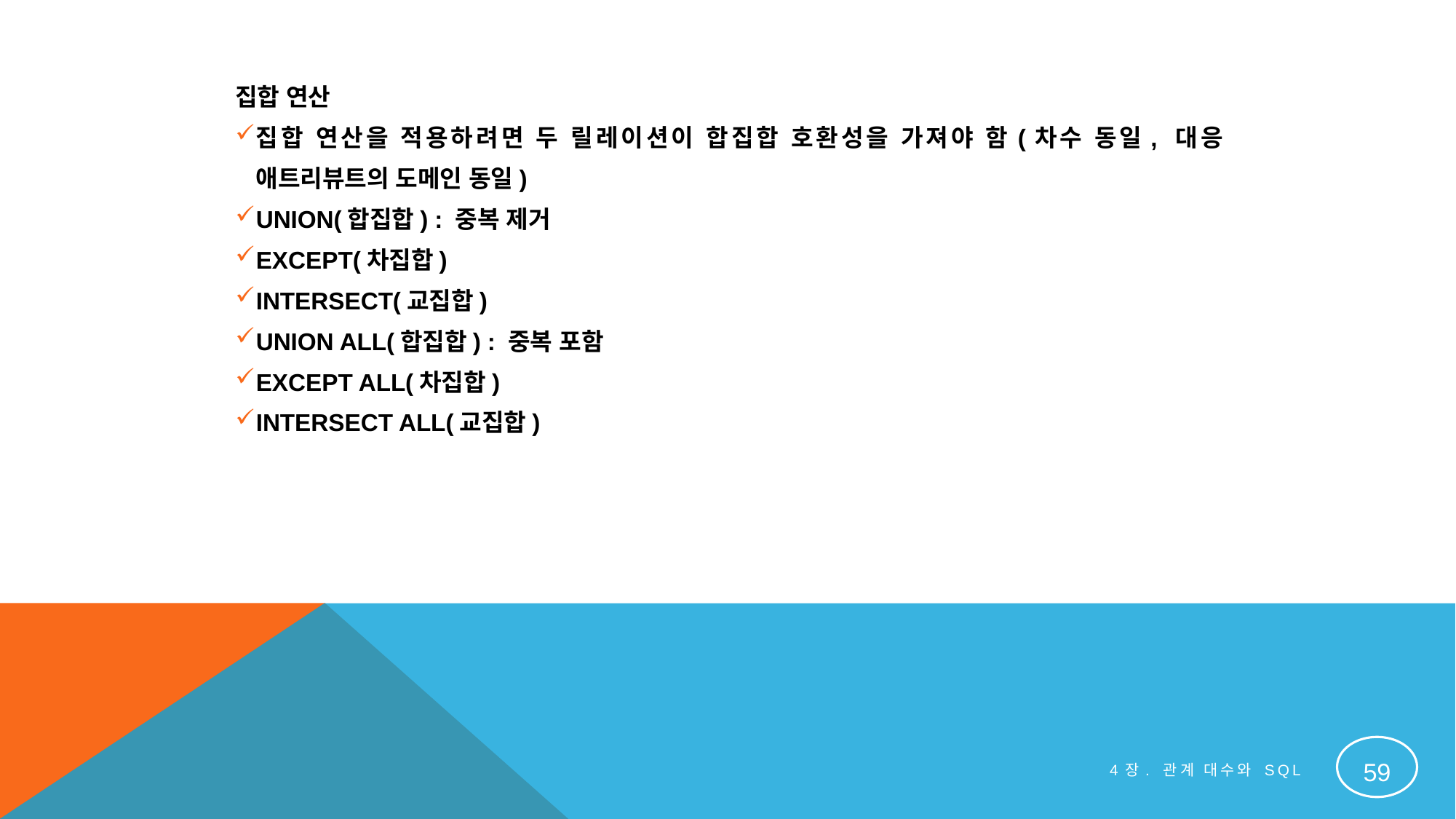

집합 연산
집합 연산을 적용하려면 두 릴레이션이 합집합 호환성을 가져야 함(차수 동일, 대응 애트리뷰트의 도메인 동일)
UNION(합집합) : 중복 제거
EXCEPT(차집합)
INTERSECT(교집합)
UNION ALL(합집합) : 중복 포함
EXCEPT ALL(차집합)
INTERSECT ALL(교집합)

59
4장. 관계 대수와 SQL